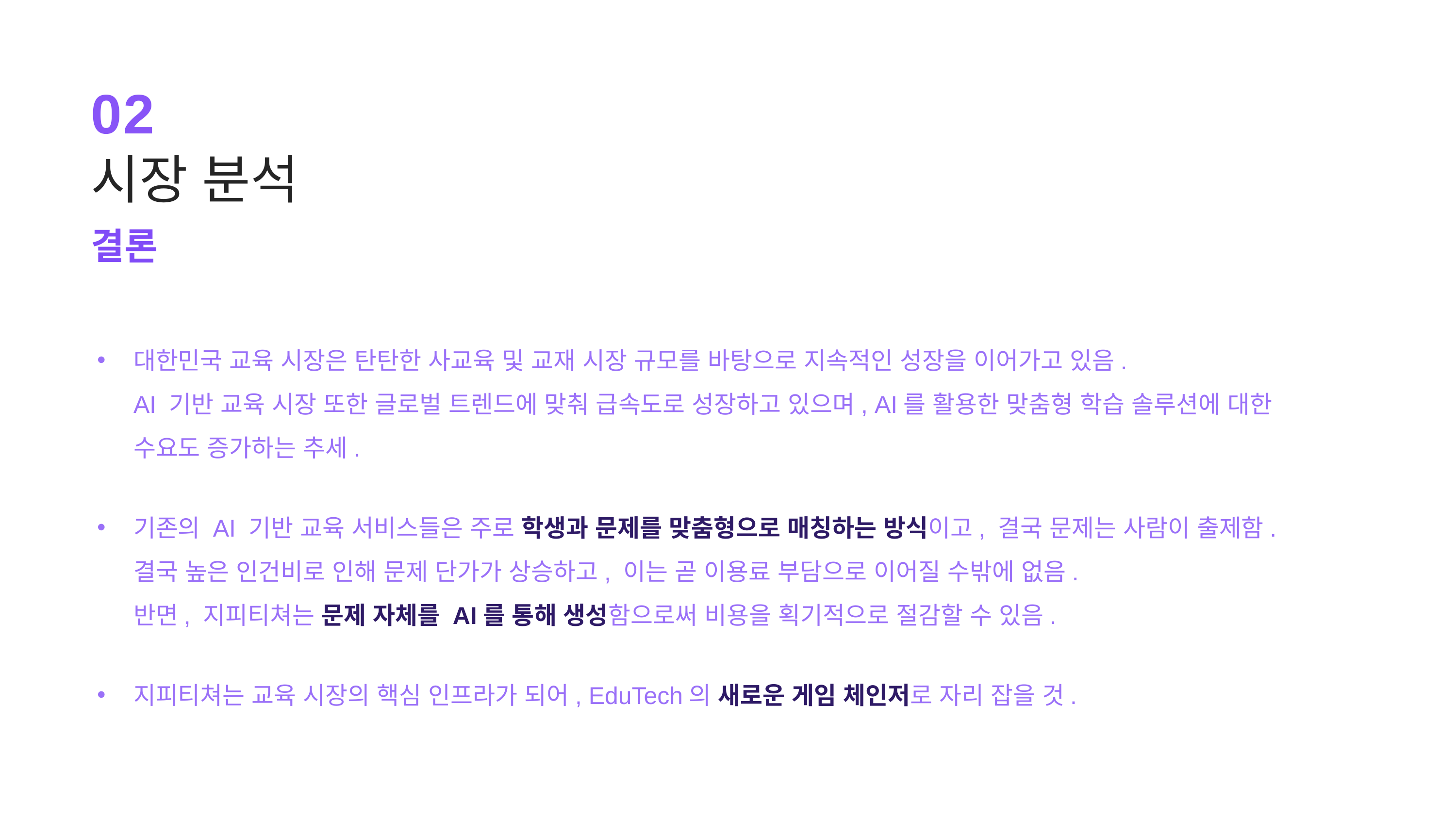

02
시장 분석
결론
대한민국 교육 시장은 탄탄한 사교육 및 교재 시장 규모를 바탕으로 지속적인 성장을 이어가고 있음.
AI 기반 교육 시장 또한 글로벌 트렌드에 맞춰 급속도로 성장하고 있으며, AI를 활용한 맞춤형 학습 솔루션에 대한 수요도 증가하는 추세.

기존의 AI 기반 교육 서비스들은 주로 학생과 문제를 맞춤형으로 매칭하는 방식이고, 결국 문제는 사람이 출제함.
결국 높은 인건비로 인해 문제 단가가 상승하고, 이는 곧 이용료 부담으로 이어질 수밖에 없음.
반면, 지피티쳐는 문제 자체를 AI를 통해 생성함으로써 비용을 획기적으로 절감할 수 있음.

지피티쳐는 교육 시장의 핵심 인프라가 되어, EduTech의 새로운 게임 체인저로 자리 잡을 것.